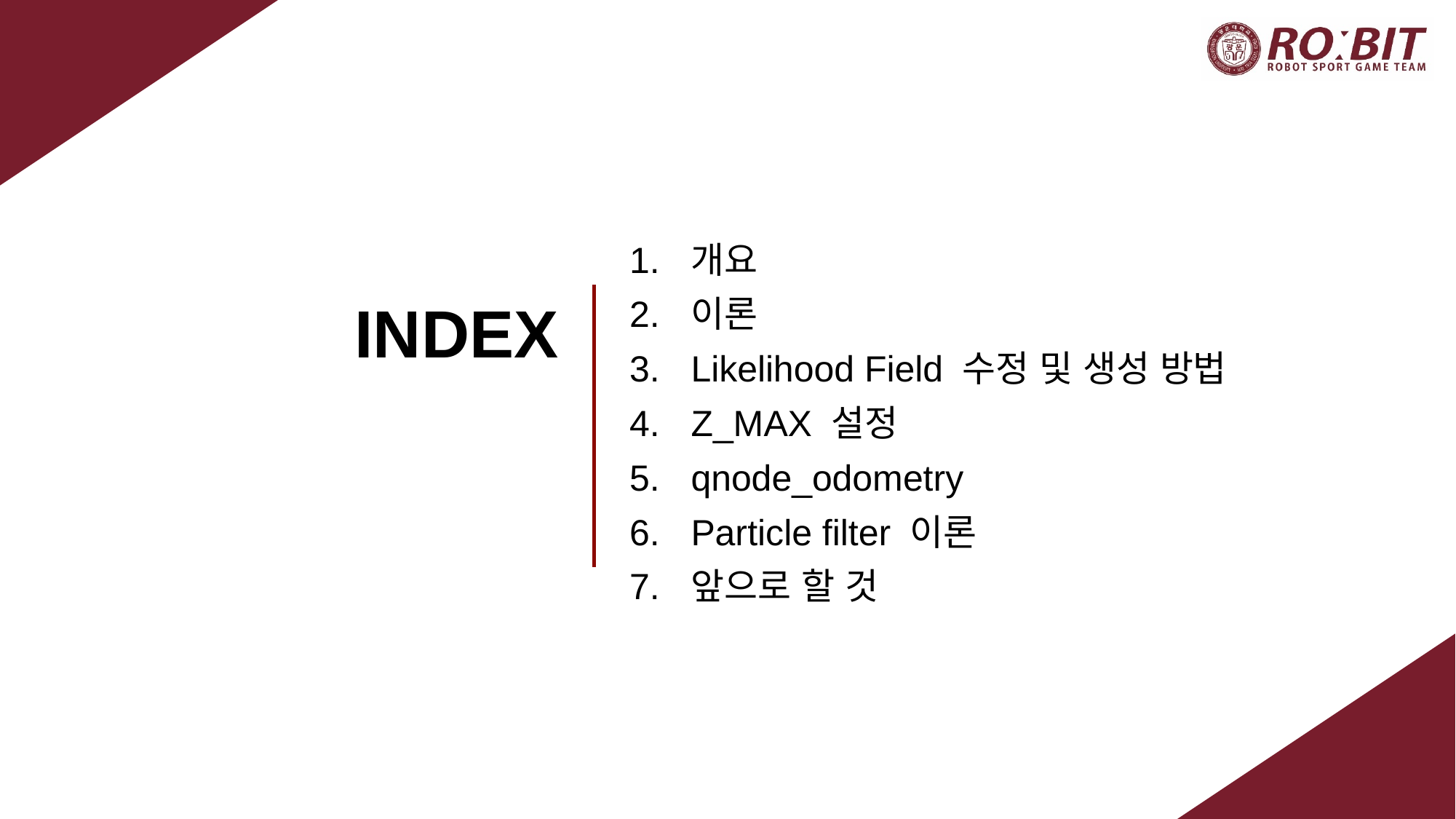

개요
이론
Likelihood Field 수정 및 생성 방법
Z_MAX 설정
qnode_odometry
Particle filter 이론
앞으로 할 것